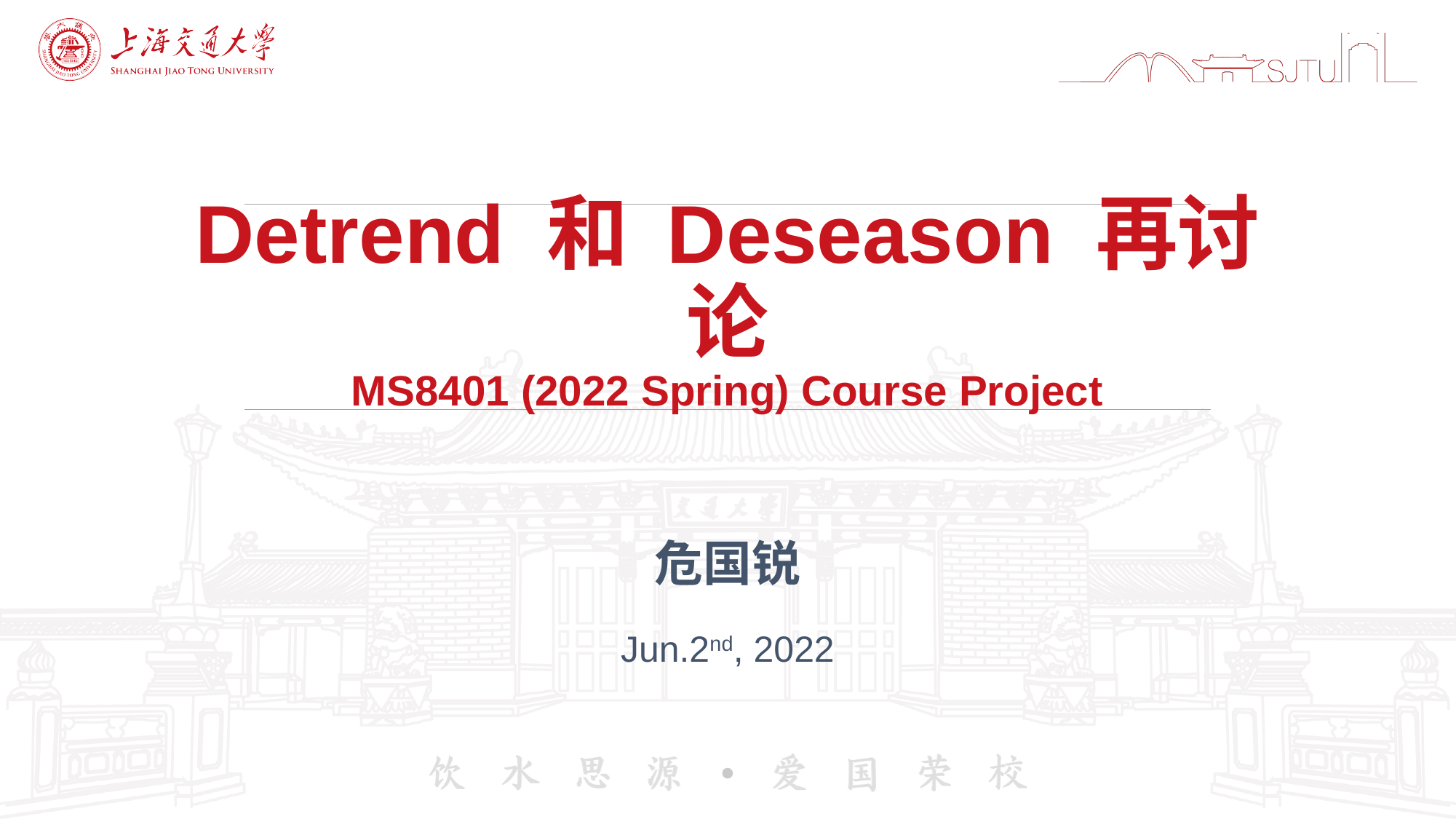

# Detrend 和 Deseason 再讨论 MS8401 (2022 Spring) Course Project
危国锐
Jun.2nd, 2022